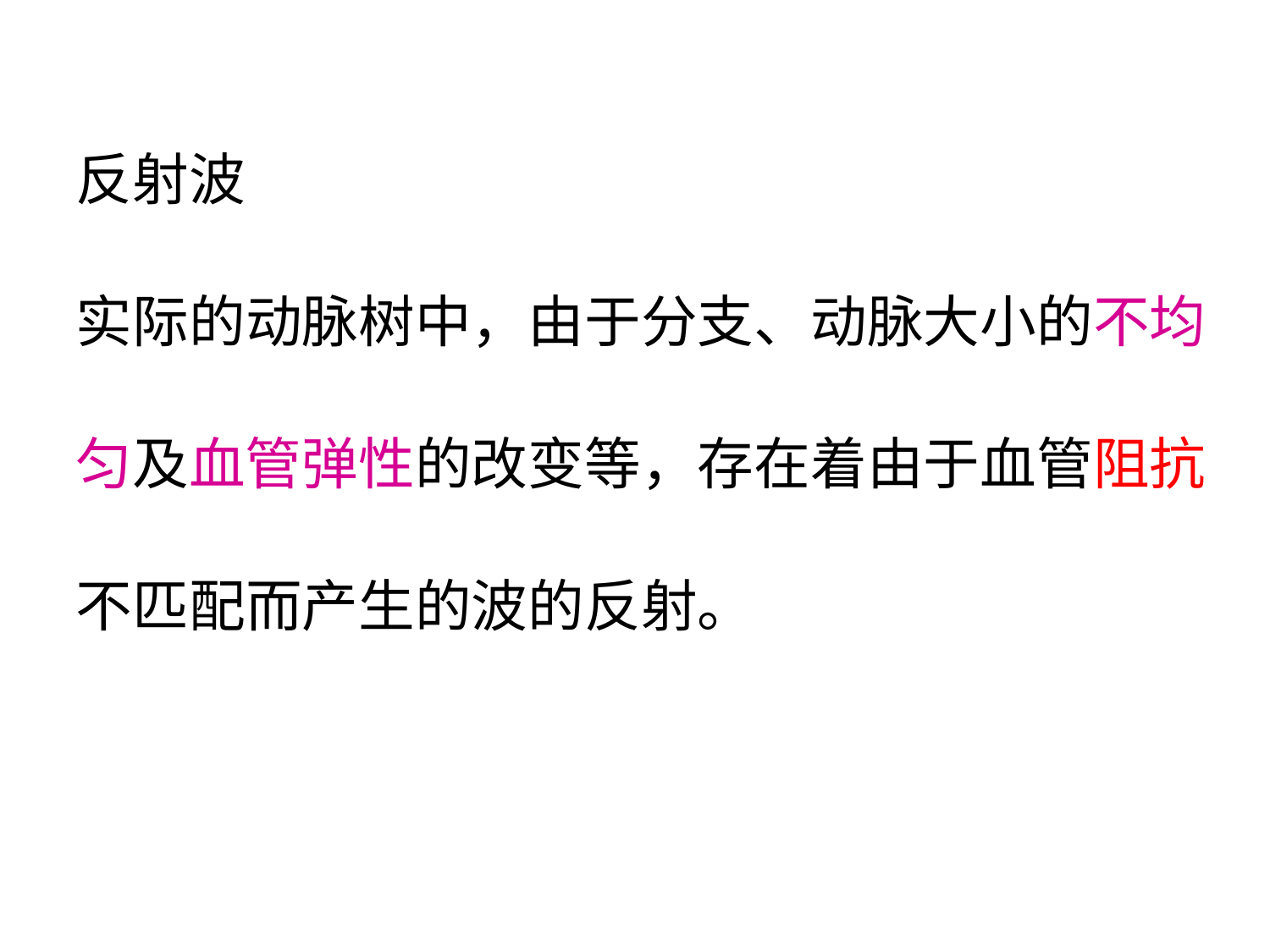

反射波
实际的动脉树中，由于分支、动脉大小的不均匀及血管弹性的改变等，存在着由于血管阻抗不匹配而产生的波的反射。